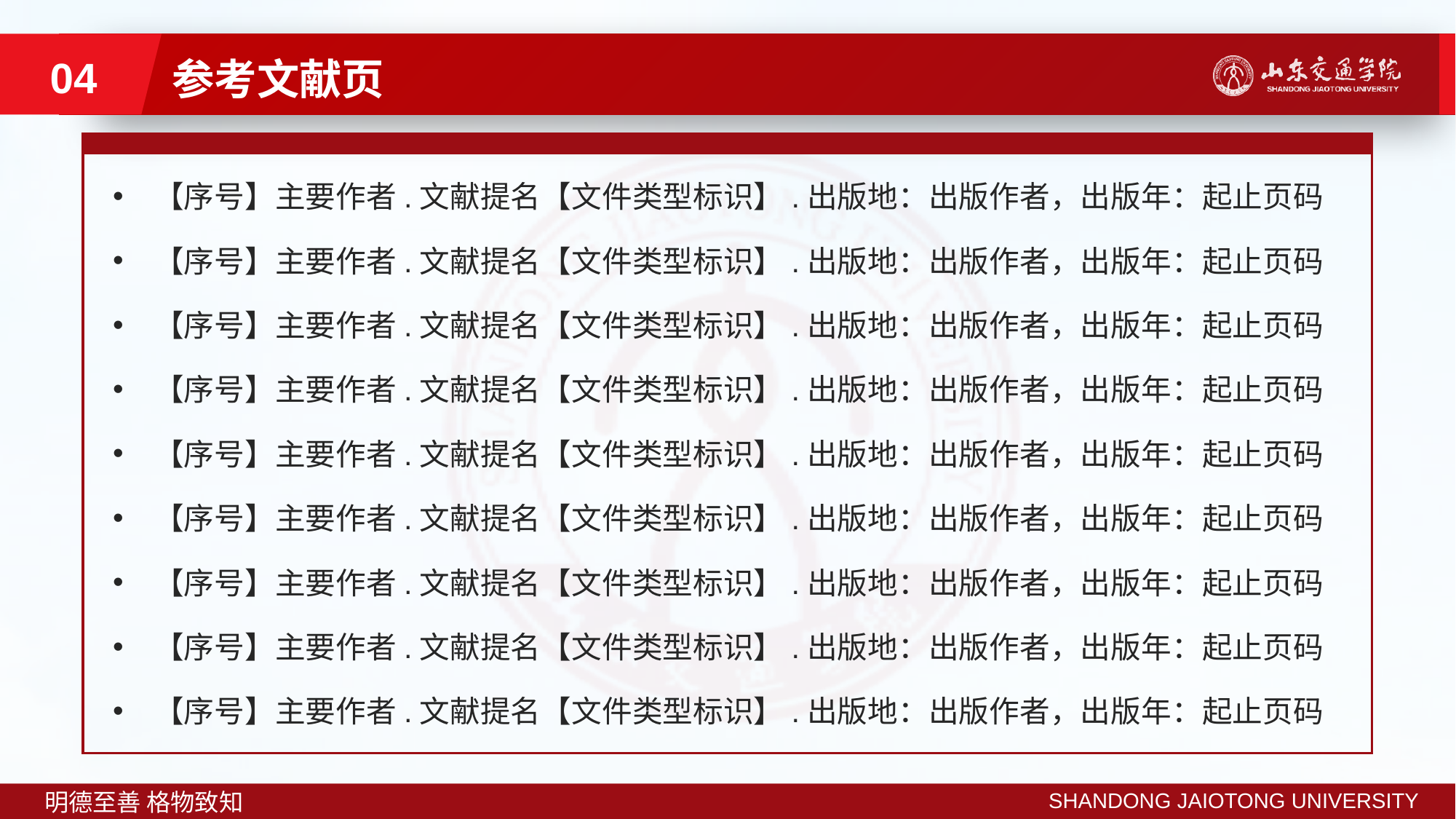

参考文献页
04

【序号】主要作者.文献提名【文件类型标识】.出版地：出版作者，出版年：起止页码
【序号】主要作者.文献提名【文件类型标识】.出版地：出版作者，出版年：起止页码
【序号】主要作者.文献提名【文件类型标识】.出版地：出版作者，出版年：起止页码
【序号】主要作者.文献提名【文件类型标识】.出版地：出版作者，出版年：起止页码
【序号】主要作者.文献提名【文件类型标识】.出版地：出版作者，出版年：起止页码
【序号】主要作者.文献提名【文件类型标识】.出版地：出版作者，出版年：起止页码
【序号】主要作者.文献提名【文件类型标识】.出版地：出版作者，出版年：起止页码
【序号】主要作者.文献提名【文件类型标识】.出版地：出版作者，出版年：起止页码
【序号】主要作者.文献提名【文件类型标识】.出版地：出版作者，出版年：起止页码